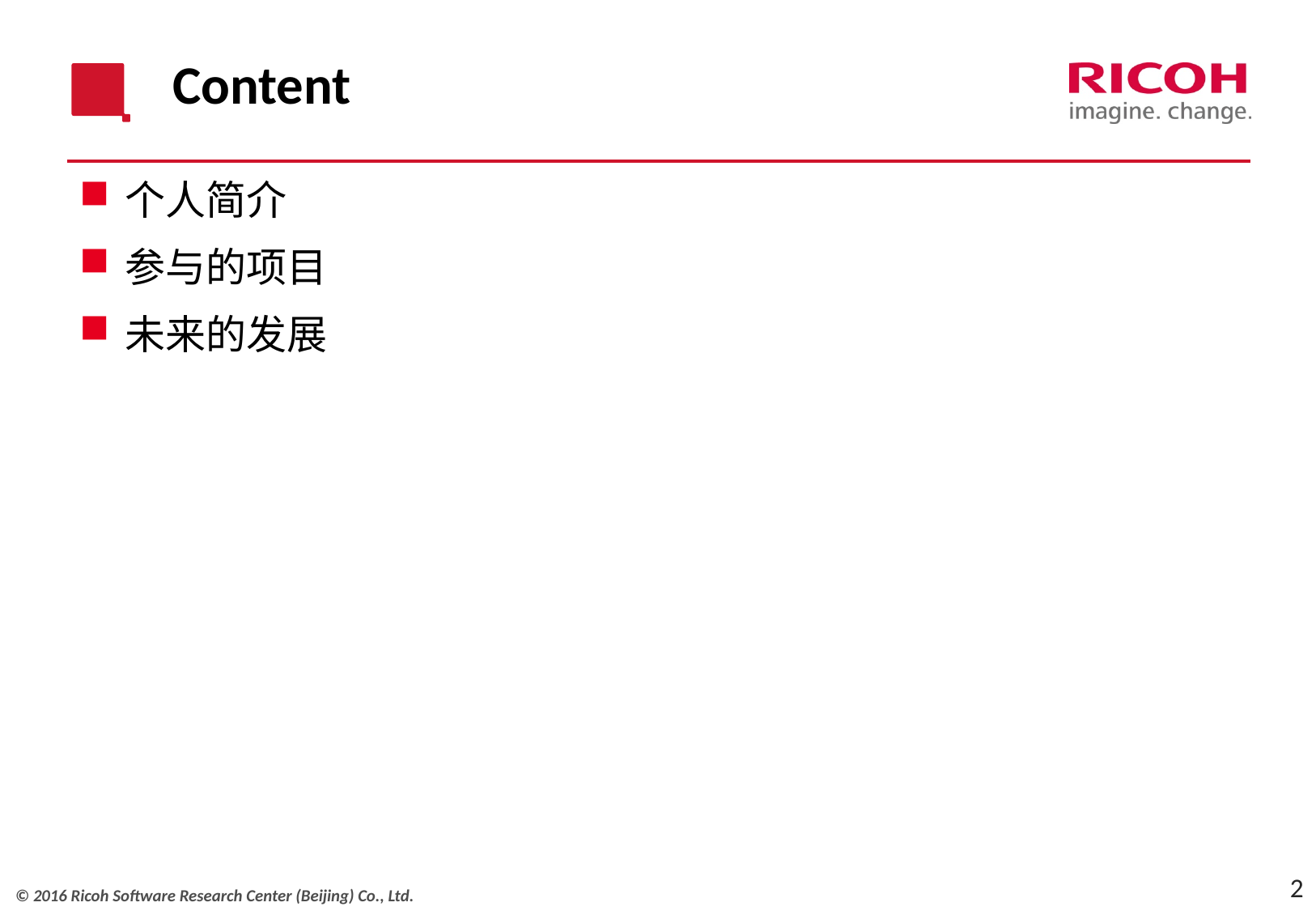

# Content
个人简介
参与的项目
未来的发展

2
© 2016 Ricoh Software Research Center (Beijing) Co., Ltd.